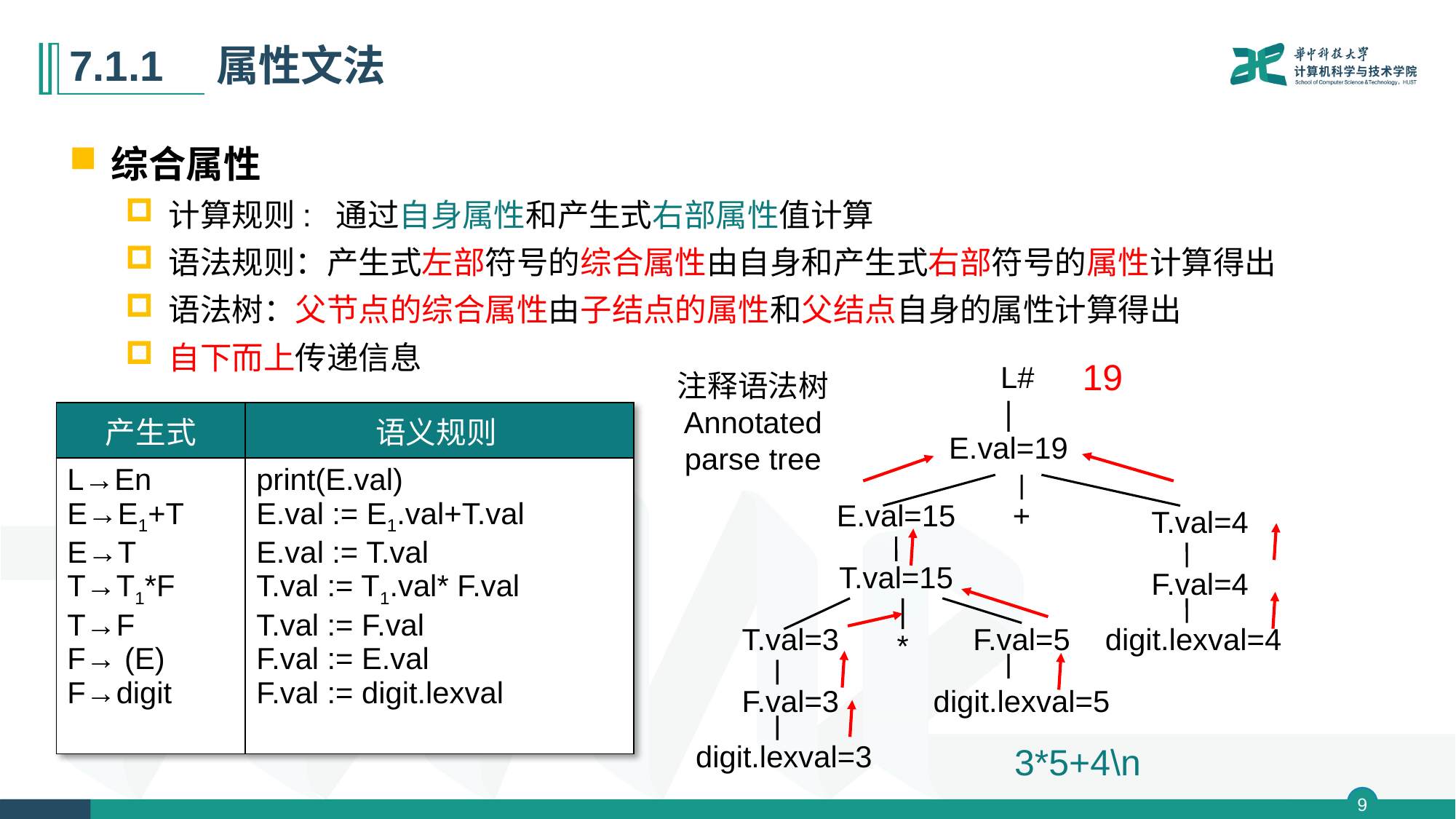

# 7.1.1　属性文法
综合属性
计算规则:  通过自身属性和产生式右部属性值计算
语法规则：产生式左部符号的综合属性由自身和产生式右部符号的属性计算得出
语法树：父节点的综合属性由子结点的属性和父结点自身的属性计算得出
自下而上传递信息

19
L#

E.val=19

E.val=15
+
T.val=4

T.val=15
F.val=4

T.val=3
F.val=5
digit.lexval=4
*

F.val=3
digit.lexval=5

digit.lexval=3
注释语法树
Annotated parse tree
| 产生式 | 语义规则 |
| --- | --- |
| L→En E→E1+T E→T T→T1\*F T→F F→ (E) F→digit | print(E.val) E.val := E1.val+T.val E.val := T.val T.val := T1.val\* F.val T.val := F.val F.val := E.val F.val := digit.lexval |
3*5+4\n